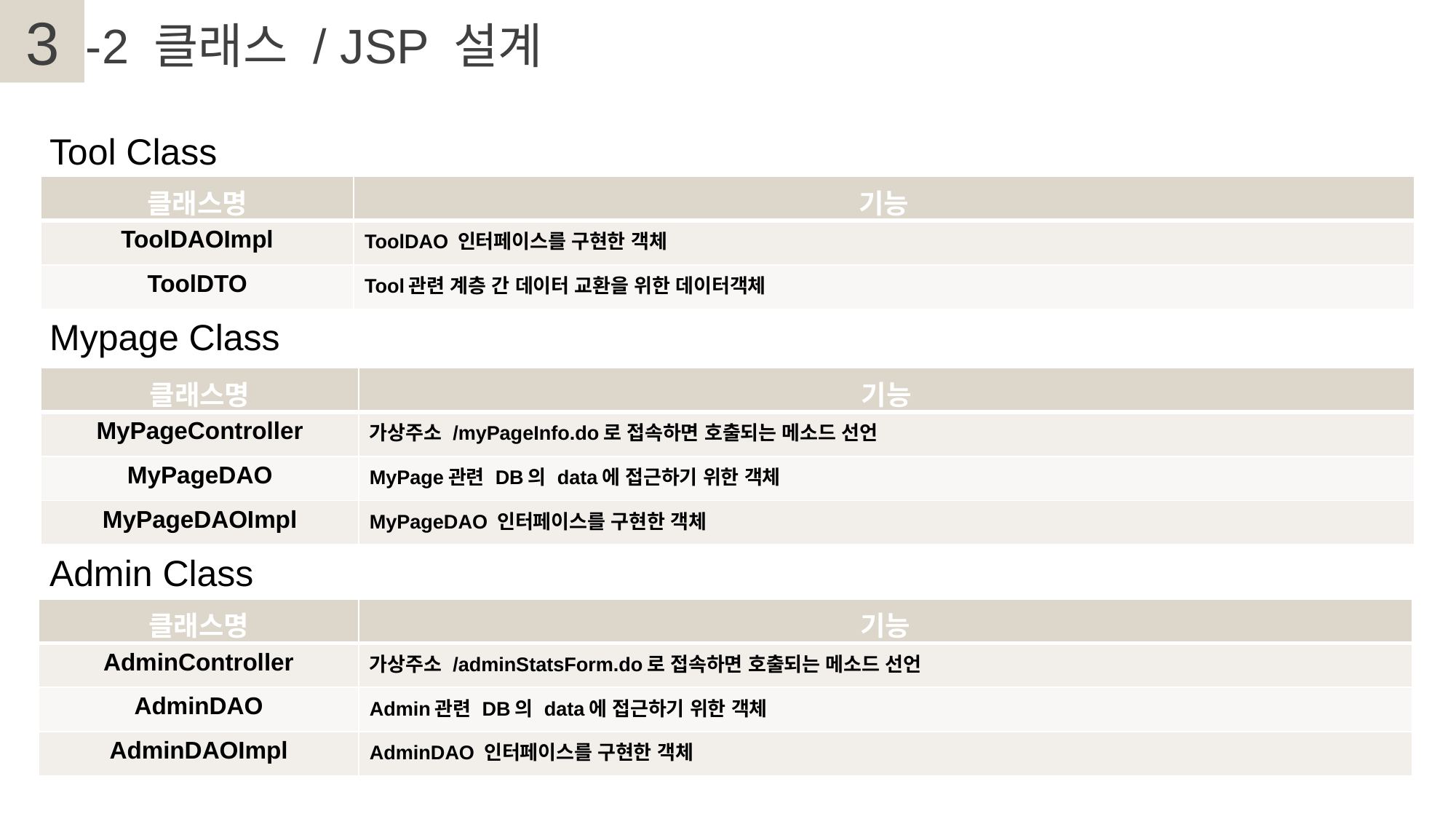

3

2
-2 클래스 / JSP 설계
Tool Class
| 클래스명 | 기능 |
| --- | --- |
| ToolDAOImpl | ToolDAO 인터페이스를 구현한 객체 |
| ToolDTO | Tool관련 계층 간 데이터 교환을 위한 데이터객체 |
Mypage Class
| 클래스명 | 기능 |
| --- | --- |
| MyPageController | 가상주소 /myPageInfo.do로 접속하면 호출되는 메소드 선언 |
| MyPageDAO | MyPage관련 DB의 data에 접근하기 위한 객체 |
| MyPageDAOImpl | MyPageDAO 인터페이스를 구현한 객체 |
Admin Class
| 클래스명 | 기능 |
| --- | --- |
| AdminController | 가상주소 /adminStatsForm.do로 접속하면 호출되는 메소드 선언 |
| AdminDAO | Admin관련 DB의 data에 접근하기 위한 객체 |
| AdminDAOImpl | AdminDAO 인터페이스를 구현한 객체 |